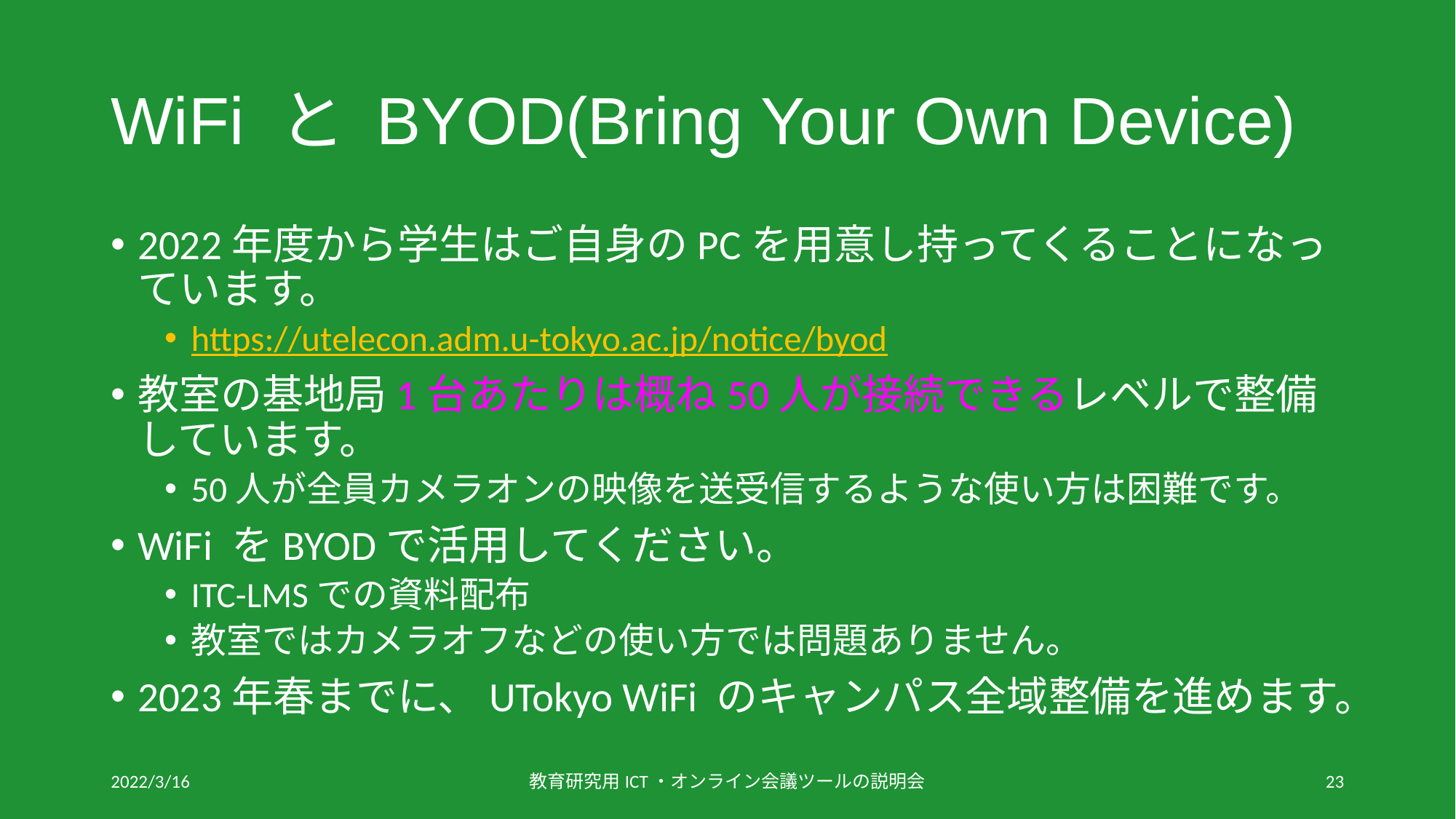

# WiFi と BYOD(Bring Your Own Device)
2022年度から学生はご自身のPCを用意し持ってくることになっています。
https://utelecon.adm.u-tokyo.ac.jp/notice/byod
教室の基地局1台あたりは概ね50人が接続できるレベルで整備しています。
50人が全員カメラオンの映像を送受信するような使い方は困難です。
WiFi をBYODで活用してください。
ITC-LMSでの資料配布
教室ではカメラオフなどの使い方では問題ありません。
2023年春までに、UTokyo WiFi のキャンパス全域整備を進めます。

2022/3/16
教育研究用ICT・オンライン会議ツールの説明会
23